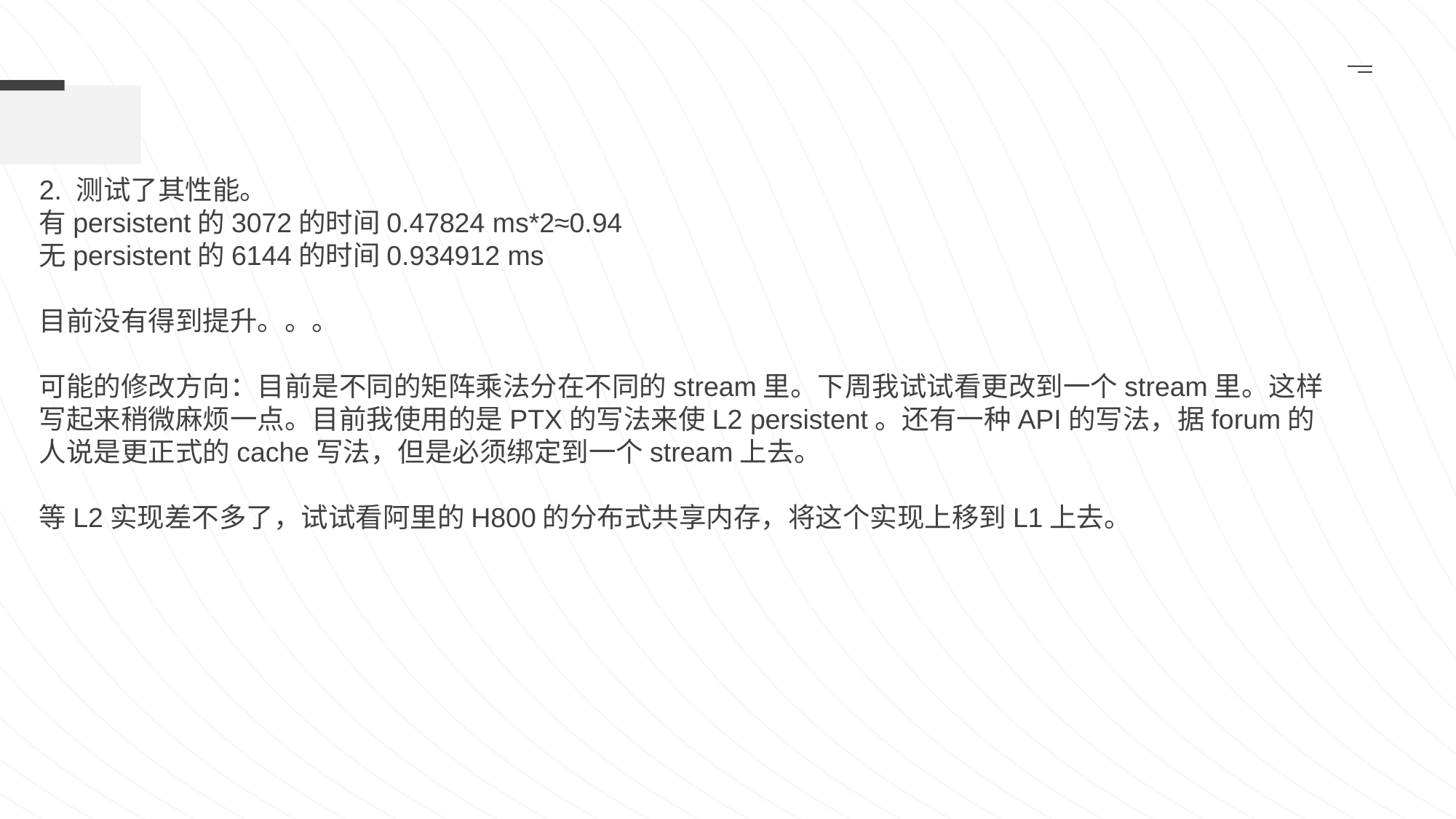

2. 测试了其性能。
有persistent的3072的时间0.47824 ms*2≈0.94
无persistent的6144的时间0.934912 ms

目前没有得到提升。。。

可能的修改方向：目前是不同的矩阵乘法分在不同的stream里。下周我试试看更改到一个stream里。这样写起来稍微麻烦一点。目前我使用的是PTX的写法来使L2 persistent。还有一种API的写法，据forum的人说是更正式的cache写法，但是必须绑定到一个stream上去。

等L2实现差不多了，试试看阿里的H800的分布式共享内存，将这个实现上移到L1上去。